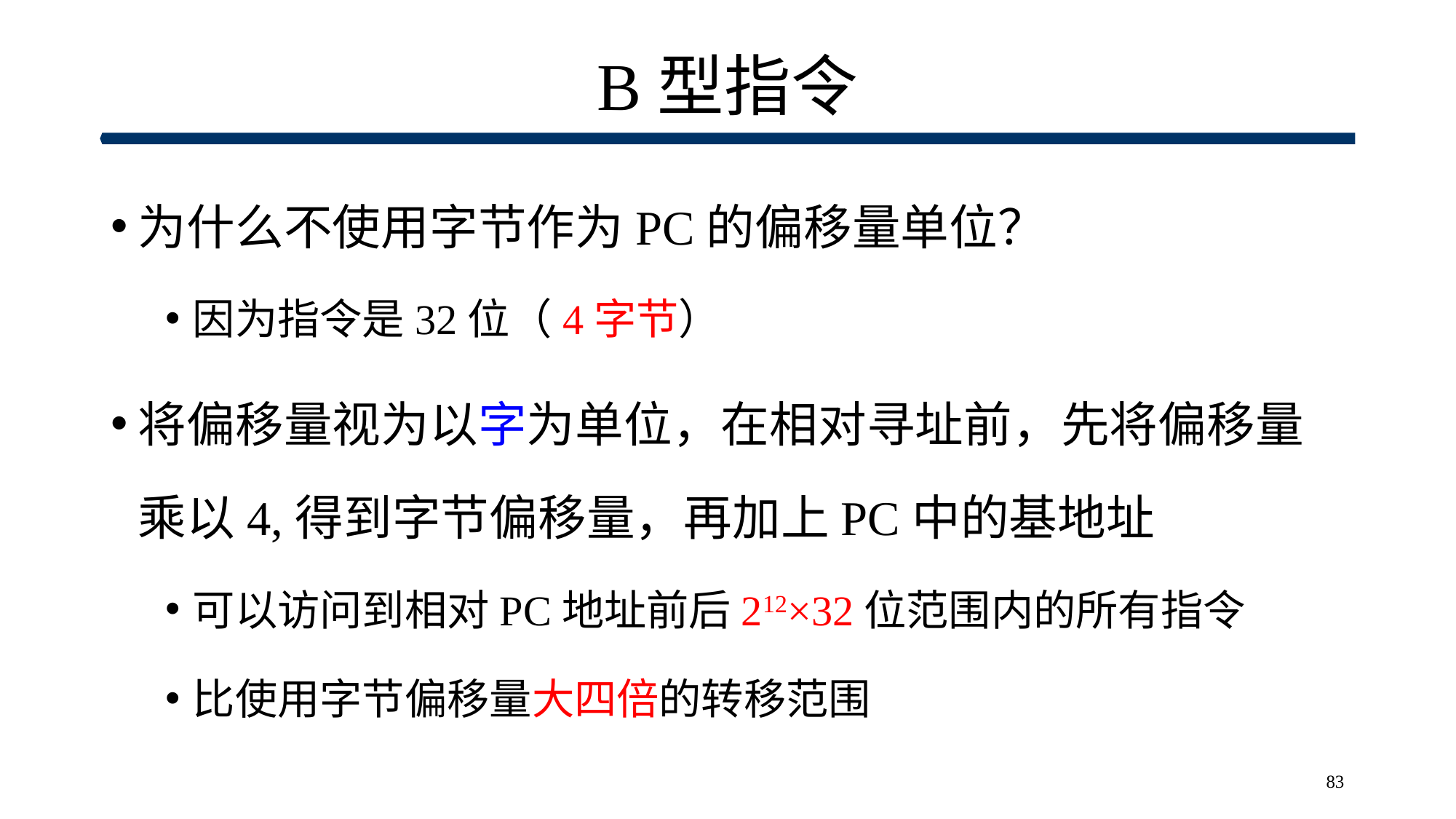

# B型指令
为什么不使用字节作为PC的偏移量单位？
因为指令是32位（4字节）
将偏移量视为以字为单位，在相对寻址前，先将偏移量 乘以4,得到字节偏移量，再加上PC中的基地址
可以访问到相对PC地址前后212×32位范围内的所有指令
比使用字节偏移量大四倍的转移范围
83